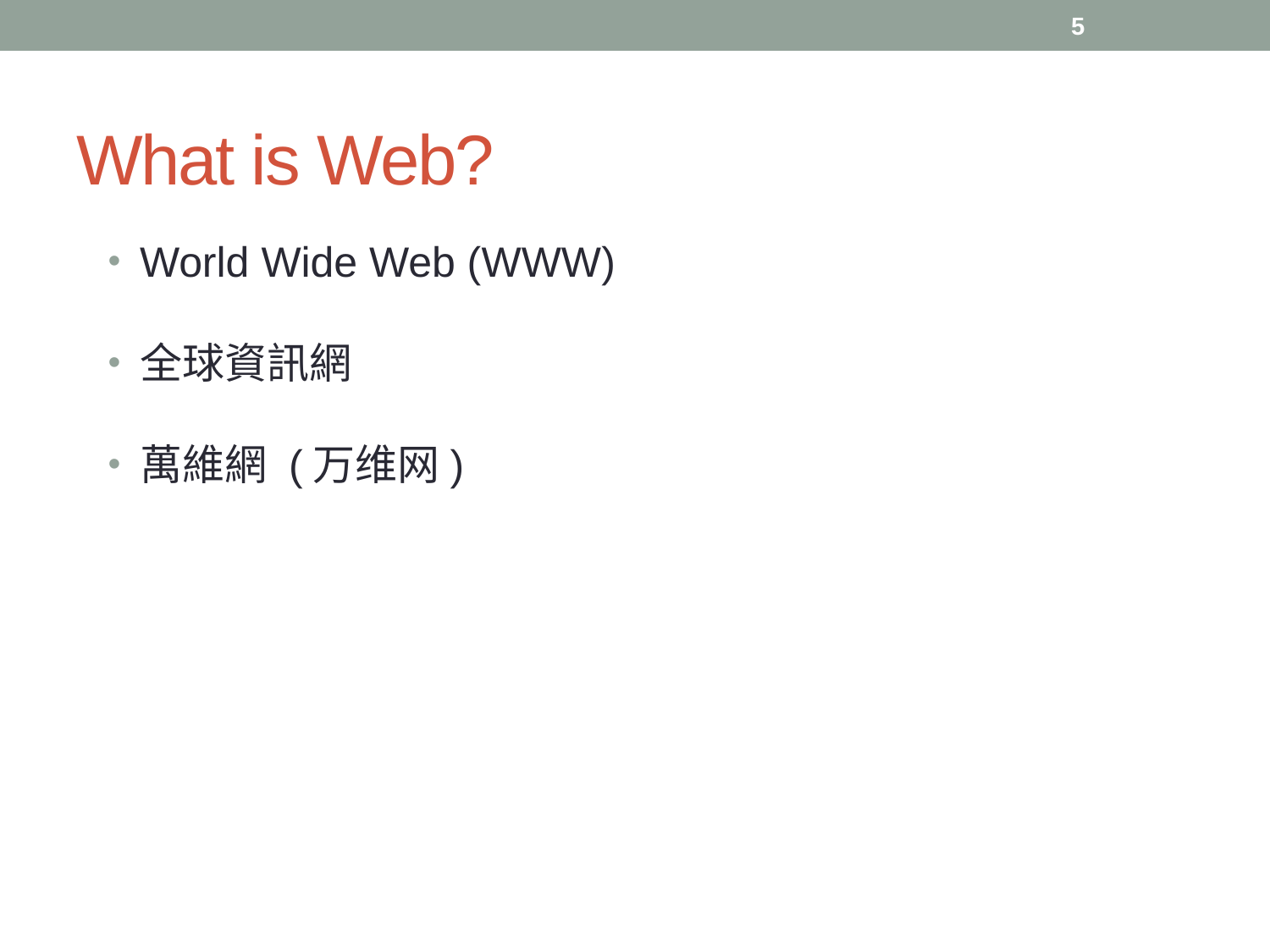

5
# What is Web?
World Wide Web (WWW)

全球資訊網

萬維網 (万维网)